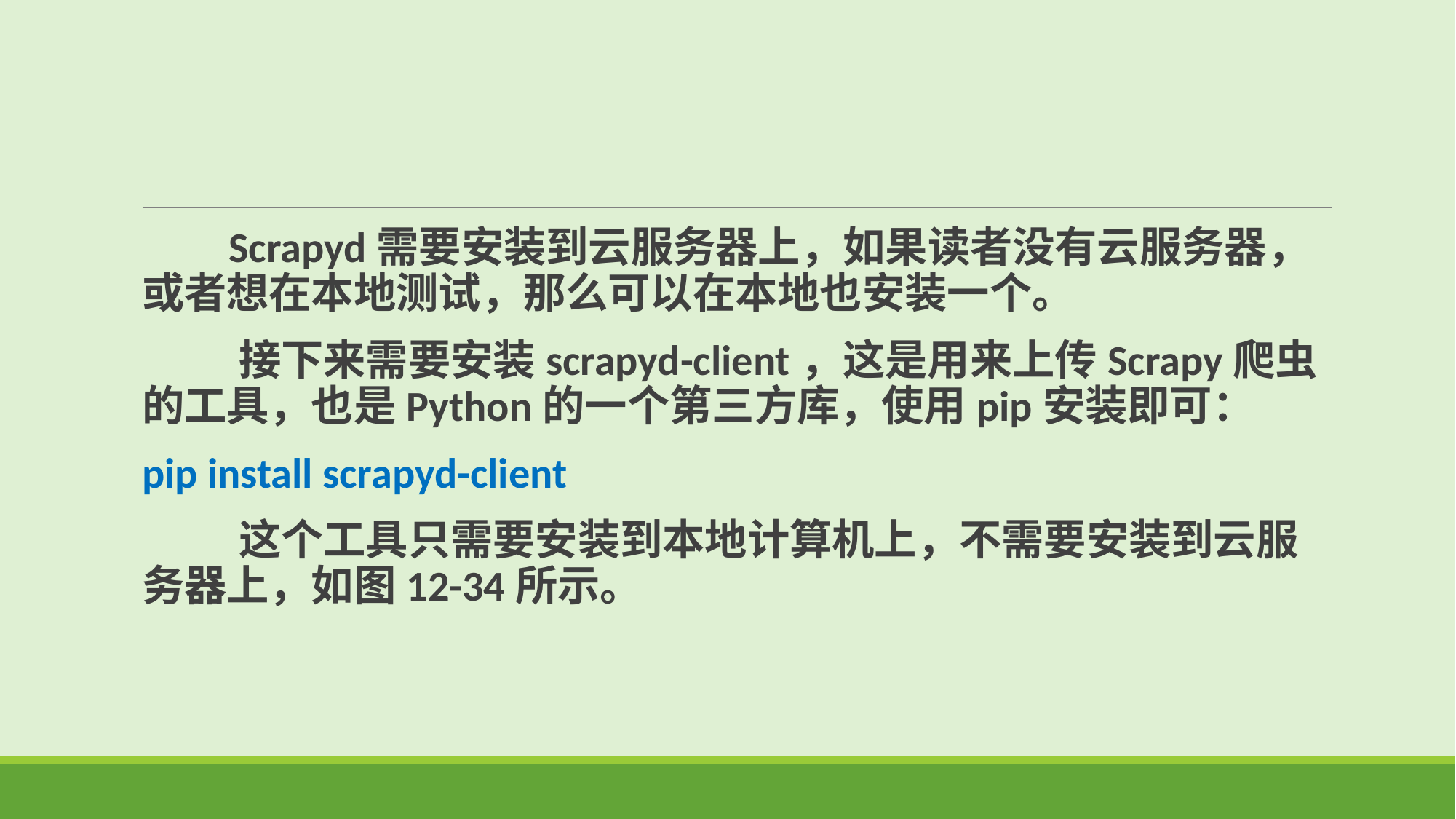

Scrapyd需要安装到云服务器上，如果读者没有云服务器，或者想在本地测试，那么可以在本地也安装一个。
         接下来需要安装scrapyd-client，这是用来上传Scrapy爬虫的工具，也是Python的一个第三方库，使用pip安装即可：
pip install scrapyd-client
         这个工具只需要安装到本地计算机上，不需要安装到云服务器上，如图12-34所示。